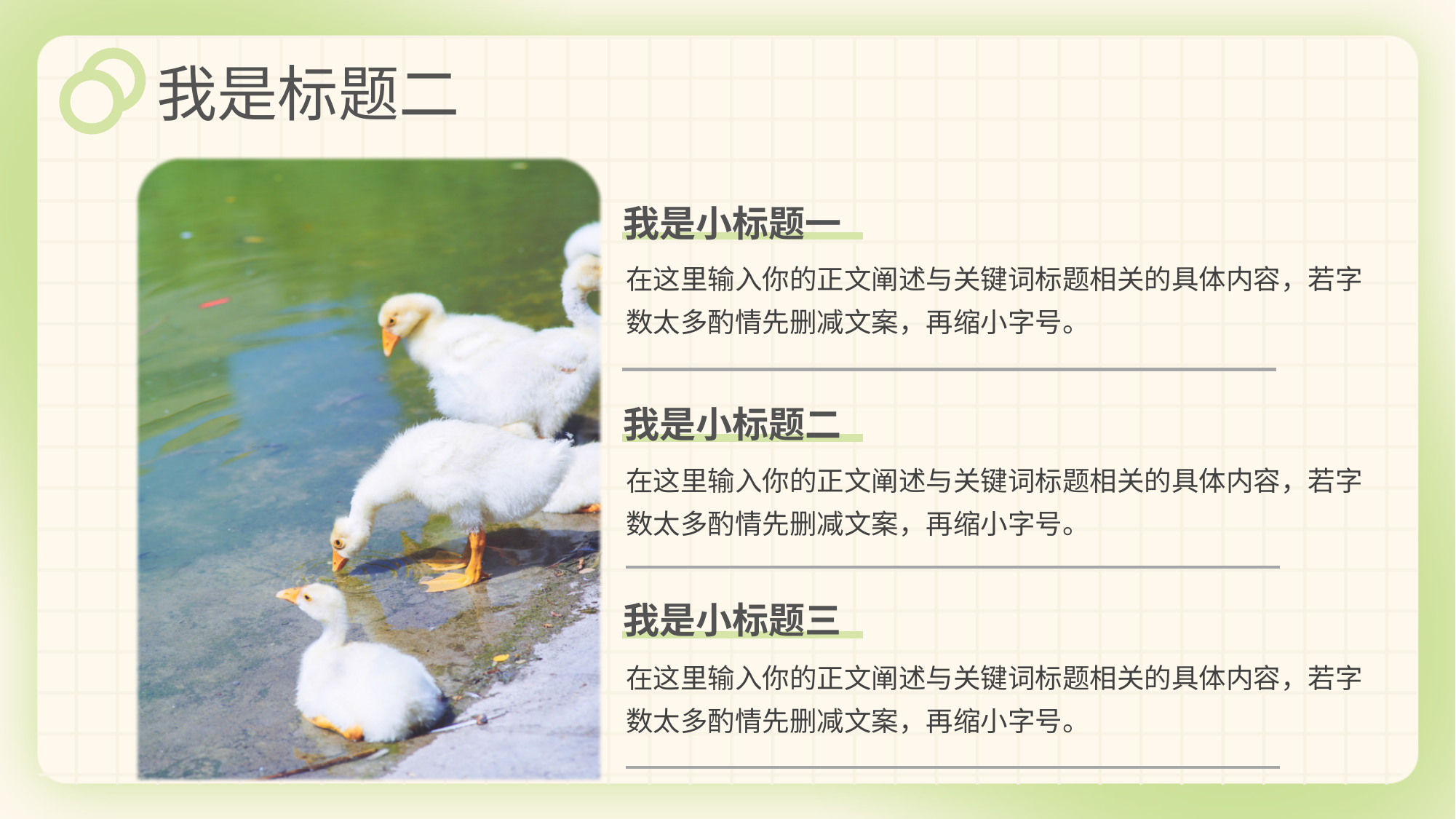

我是标题二

我是小标题一
在这里输入你的正文阐述与关键词标题相关的具体内容，若字数太多酌情先删减文案，再缩小字号。
我是小标题二
在这里输入你的正文阐述与关键词标题相关的具体内容，若字数太多酌情先删减文案，再缩小字号。
我是小标题三
在这里输入你的正文阐述与关键词标题相关的具体内容，若字数太多酌情先删减文案，再缩小字号。